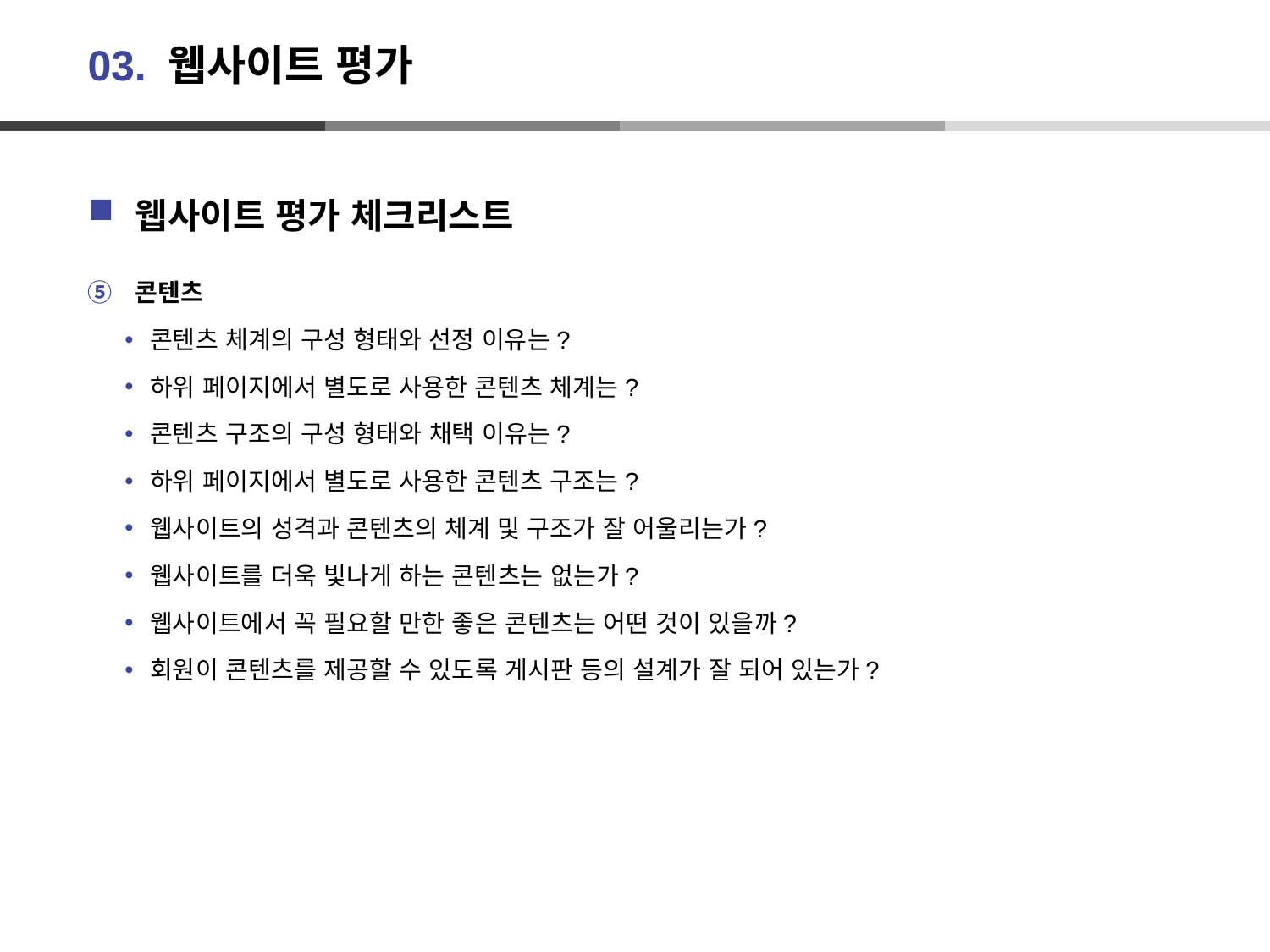

# 03. 웹사이트 평가
웹사이트 평가 체크리스트
콘텐츠
콘텐츠 체계의 구성 형태와 선정 이유는?
하위 페이지에서 별도로 사용한 콘텐츠 체계는?
콘텐츠 구조의 구성 형태와 채택 이유는?
하위 페이지에서 별도로 사용한 콘텐츠 구조는?
웹사이트의 성격과 콘텐츠의 체계 및 구조가 잘 어울리는가?
웹사이트를 더욱 빛나게 하는 콘텐츠는 없는가?
웹사이트에서 꼭 필요할 만한 좋은 콘텐츠는 어떤 것이 있을까?
회원이 콘텐츠를 제공할 수 있도록 게시판 등의 설계가 잘 되어 있는가?